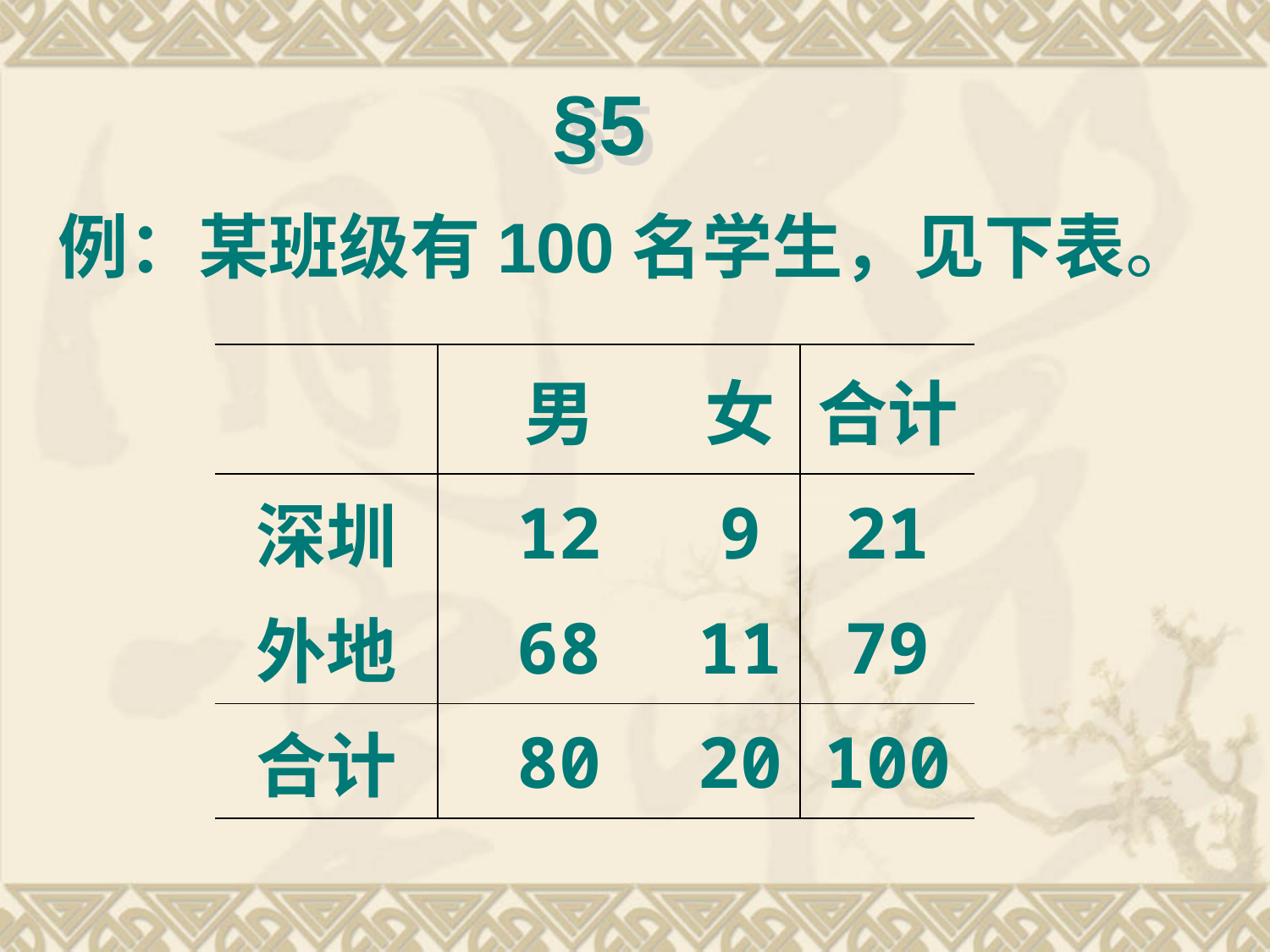

§5
例：某班级有100名学生，见下表。
|  | 男 | 女 | 合计 |
| --- | --- | --- | --- |
| 深圳 | 12 | 9 | 21 |
| 外地 | 68 | 11 | 79 |
| 合计 | 80 | 20 | 100 |